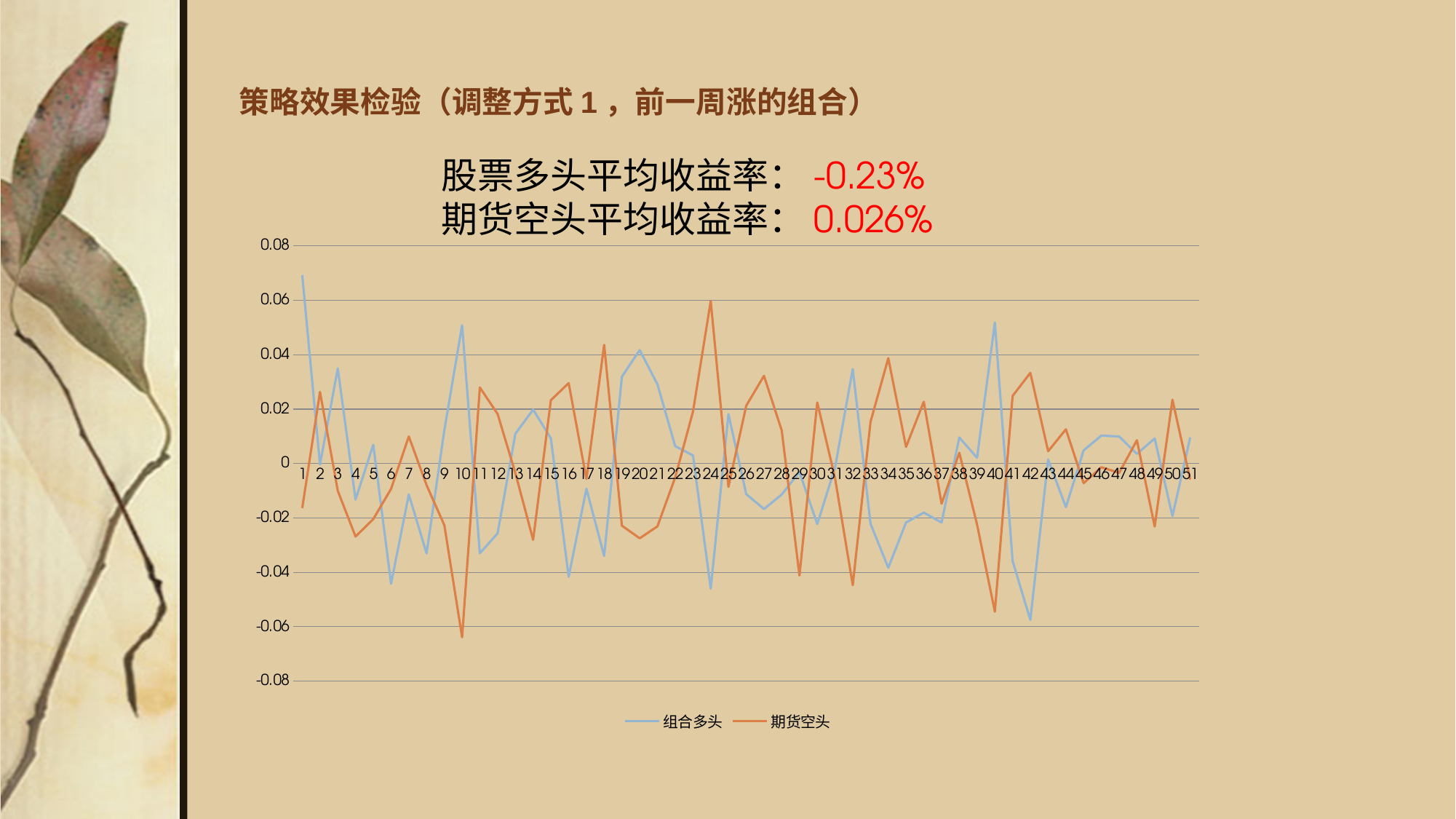

# 策略效果检验（调整方式1，前一周涨的组合）
股票多头平均收益率：-0.23%
期货空头平均收益率：0.026%

### Chart

| Category | 组合多头 | 期货空头 |
|---|---|---|